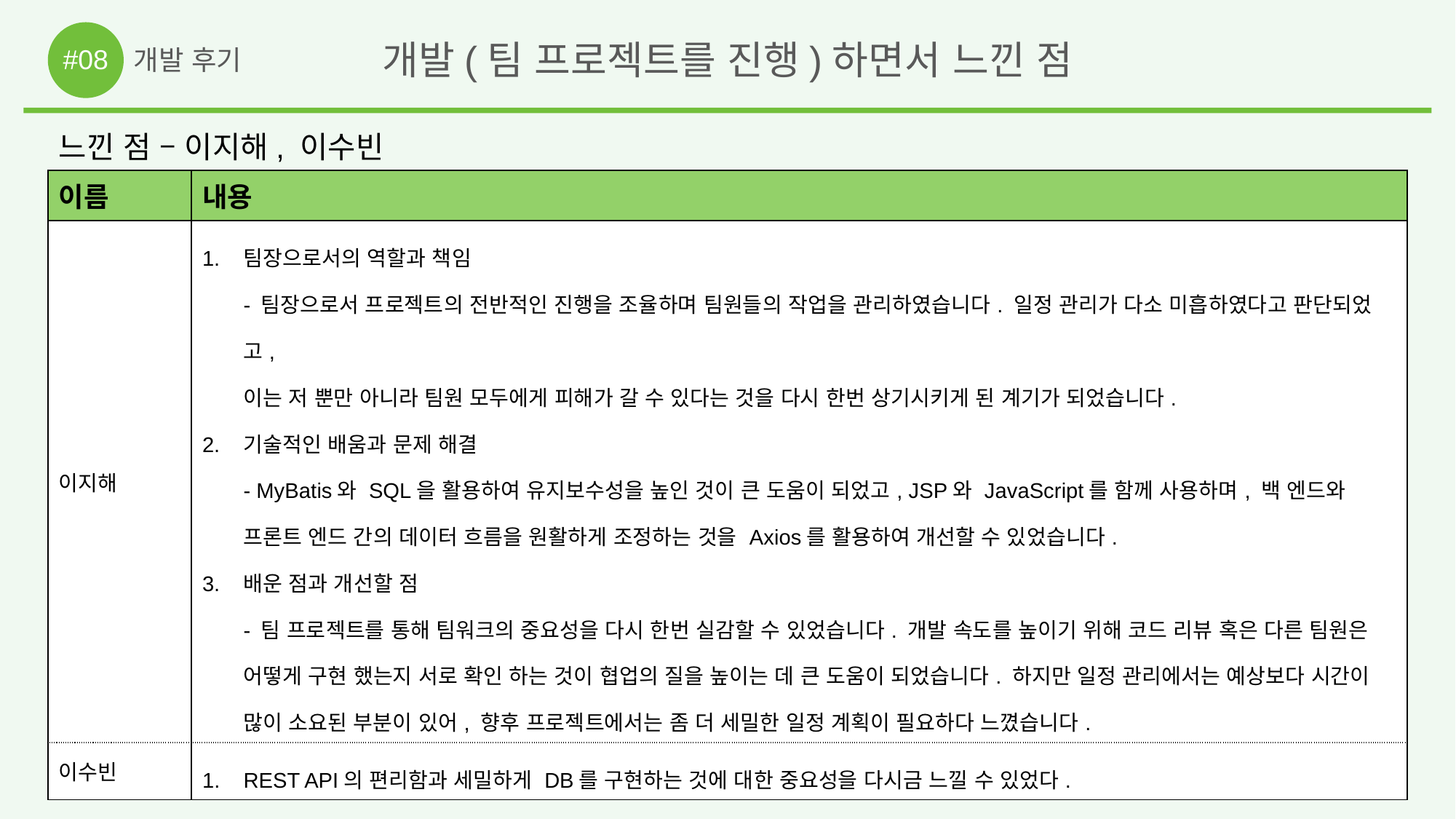

#08
개발(팀 프로젝트를 진행)하면서 느낀 점
개발 후기

느낀 점 – 이지해, 이수빈
| 이름 | 내용 |
| --- | --- |
| 이지해 | 팀장으로서의 역할과 책임 - 팀장으로서 프로젝트의 전반적인 진행을 조율하며 팀원들의 작업을 관리하였습니다. 일정 관리가 다소 미흡하였다고 판단되었고, 이는 저 뿐만 아니라 팀원 모두에게 피해가 갈 수 있다는 것을 다시 한번 상기시키게 된 계기가 되었습니다. 기술적인 배움과 문제 해결 - MyBatis와 SQL을 활용하여 유지보수성을 높인 것이 큰 도움이 되었고, JSP와 JavaScript를 함께 사용하며, 백 엔드와 프론트 엔드 간의 데이터 흐름을 원활하게 조정하는 것을 Axios를 활용하여 개선할 수 있었습니다. 배운 점과 개선할 점 - 팀 프로젝트를 통해 팀워크의 중요성을 다시 한번 실감할 수 있었습니다. 개발 속도를 높이기 위해 코드 리뷰 혹은 다른 팀원은 어떻게 구현 했는지 서로 확인 하는 것이 협업의 질을 높이는 데 큰 도움이 되었습니다. 하지만 일정 관리에서는 예상보다 시간이 많이 소요된 부분이 있어, 향후 프로젝트에서는 좀 더 세밀한 일정 계획이 필요하다 느꼈습니다. |
| 이수빈 | REST API의 편리함과 세밀하게 DB를 구현하는 것에 대한 중요성을 다시금 느낄 수 있었다. |